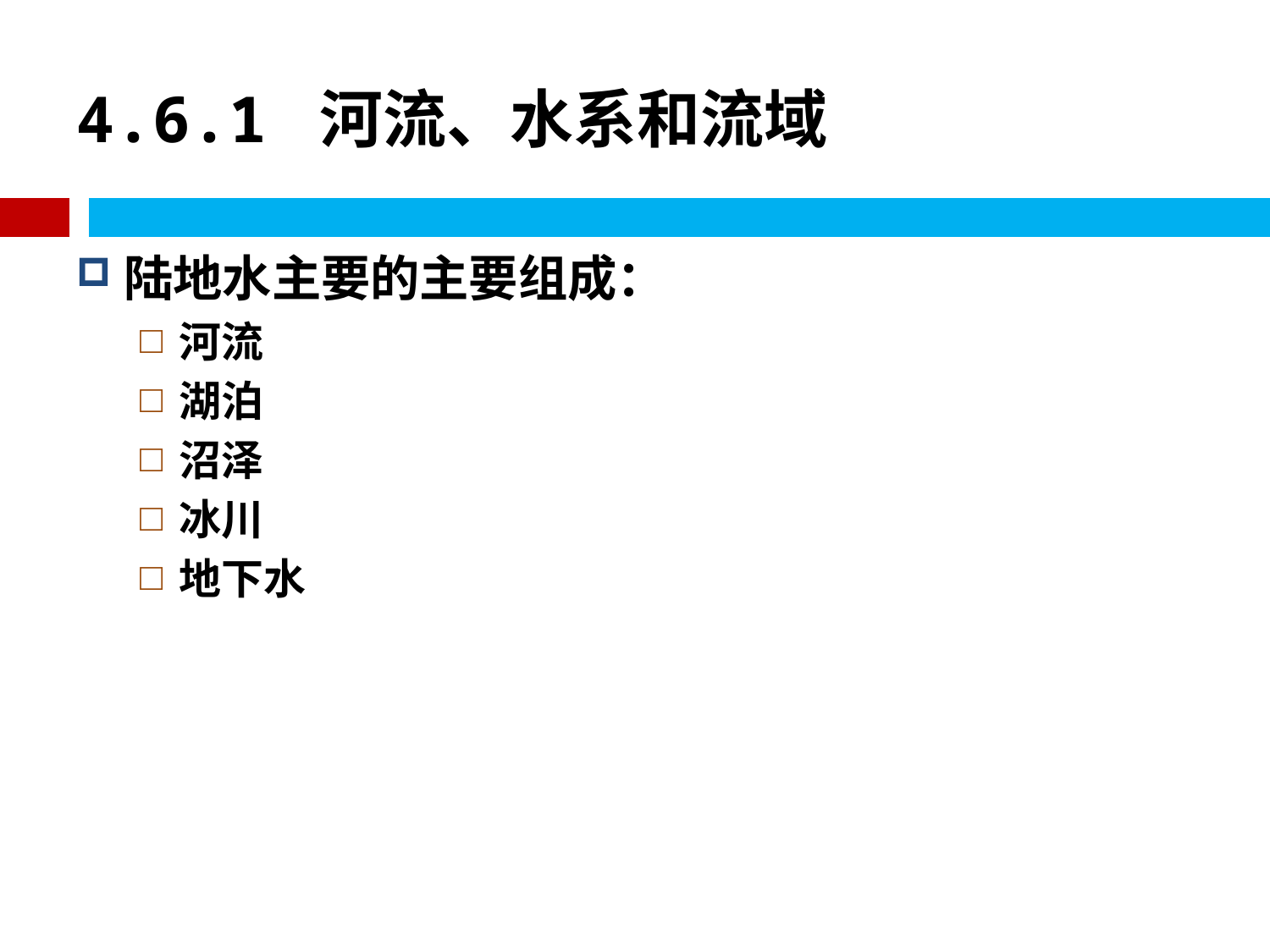

# 4.6.1 河流、水系和流域
陆地水主要的主要组成：
河流
湖泊
沼泽
冰川
地下水